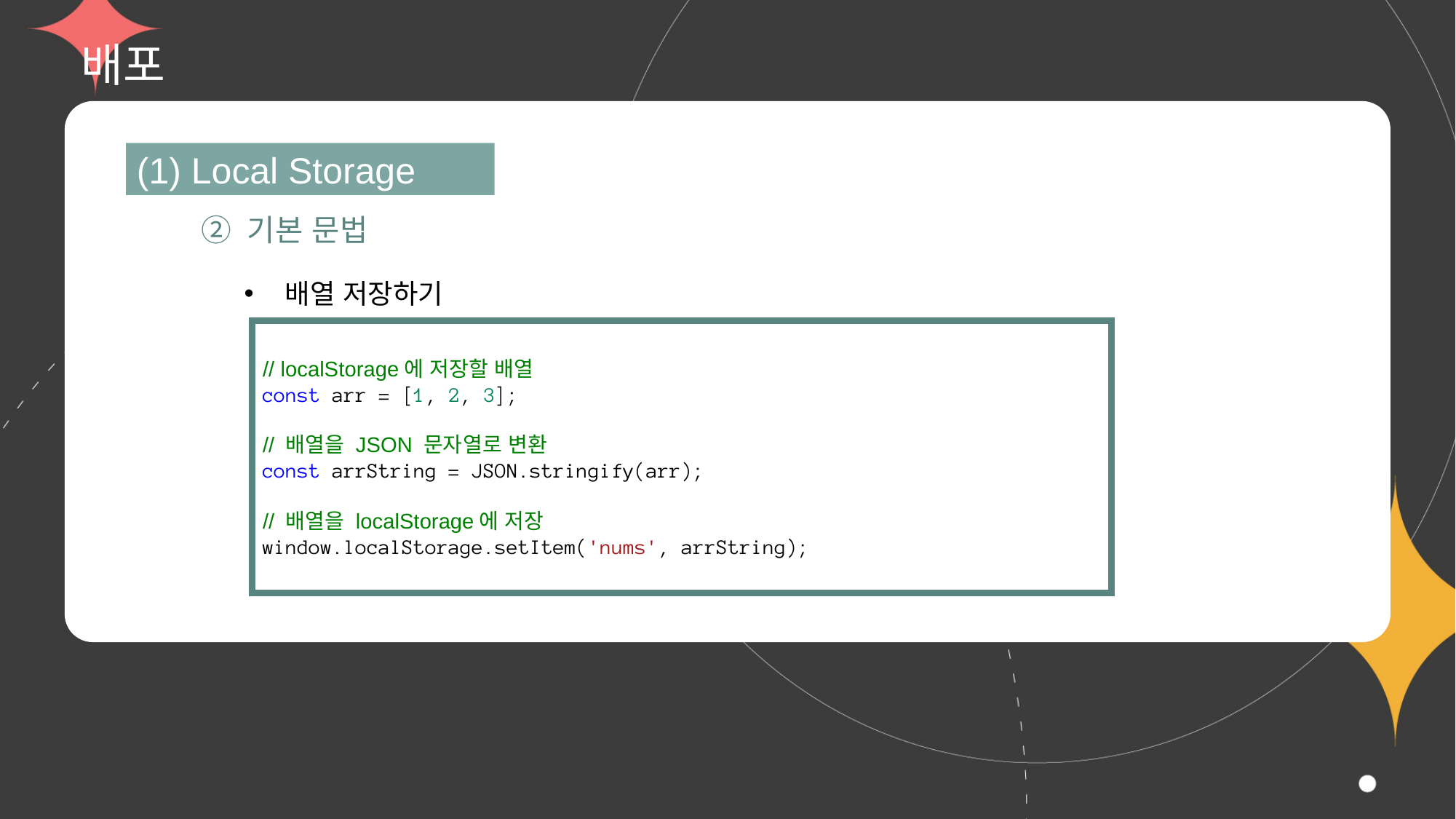

# 배포
(1) Local Storage
② 기본 문법
배열 저장하기
// localStorage에 저장할 배열
const arr = [1, 2, 3];

// 배열을 JSON 문자열로 변환
const arrString = JSON.stringify(arr);

// 배열을 localStorage에 저장
window.localStorage.setItem('nums', arrString);